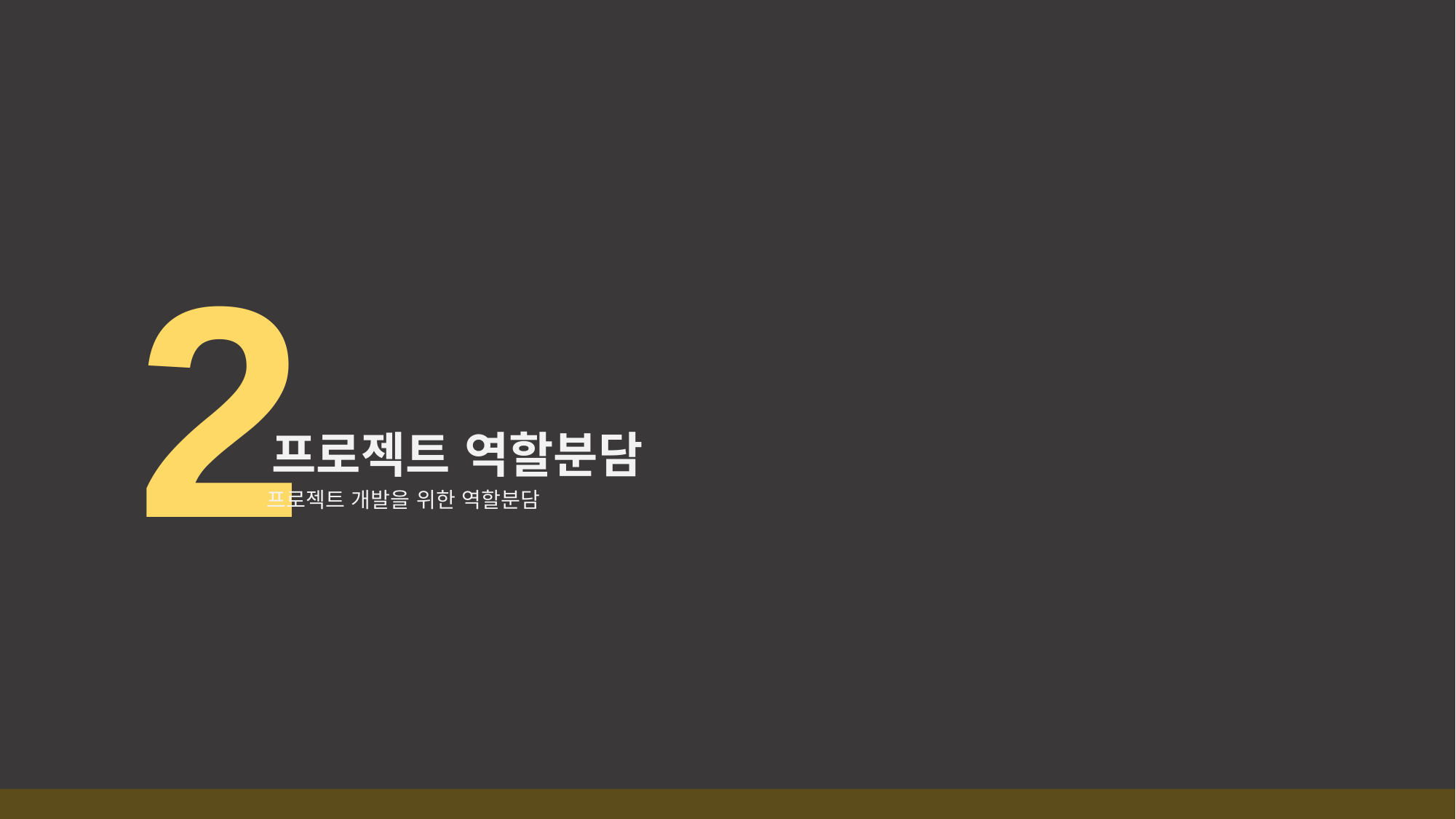

2
프로젝트 역할분담
프로젝트 개발을 위한 역할분담